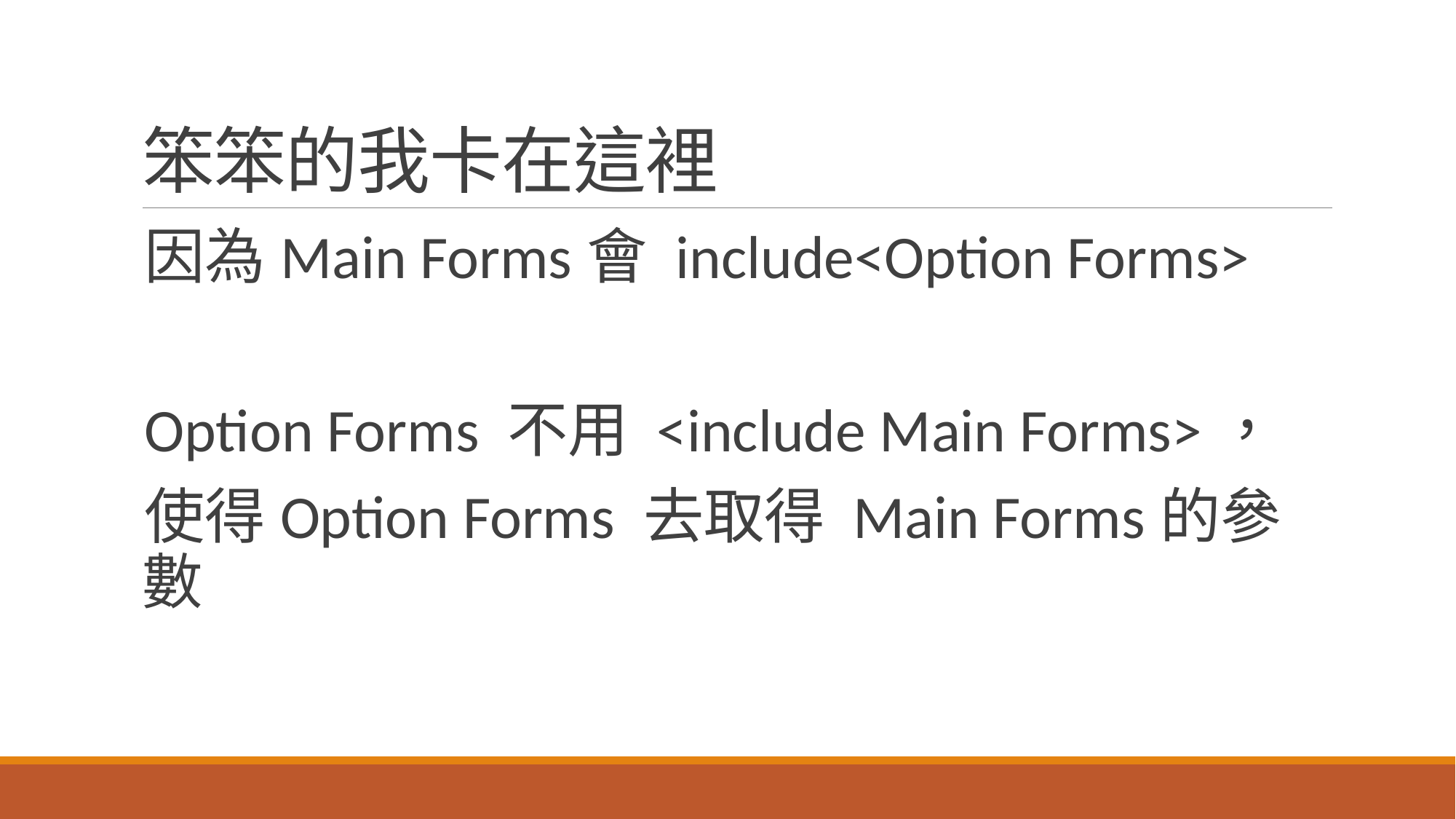

# 笨笨的我卡在這裡
因為Main Forms會 include<Option Forms>

Option Forms 不用 <include Main Forms>，
使得Option Forms 去取得 Main Forms的參數